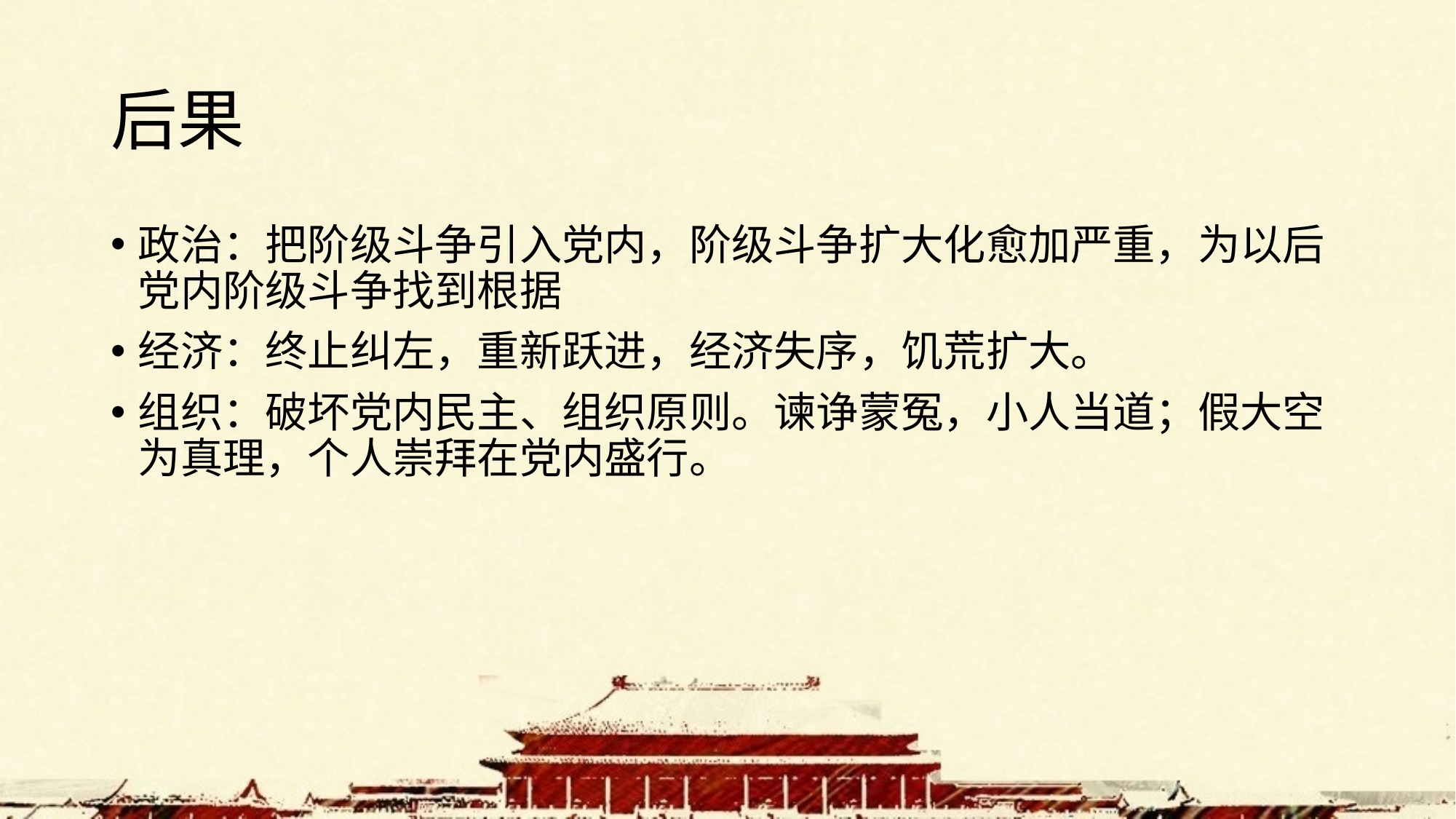

# 后果
政治：把阶级斗争引入党内，阶级斗争扩大化愈加严重，为以后党内阶级斗争找到根据
经济：终止纠左，重新跃进，经济失序，饥荒扩大。
组织：破坏党内民主、组织原则。谏诤蒙冤，小人当道；假大空为真理，个人崇拜在党内盛行。